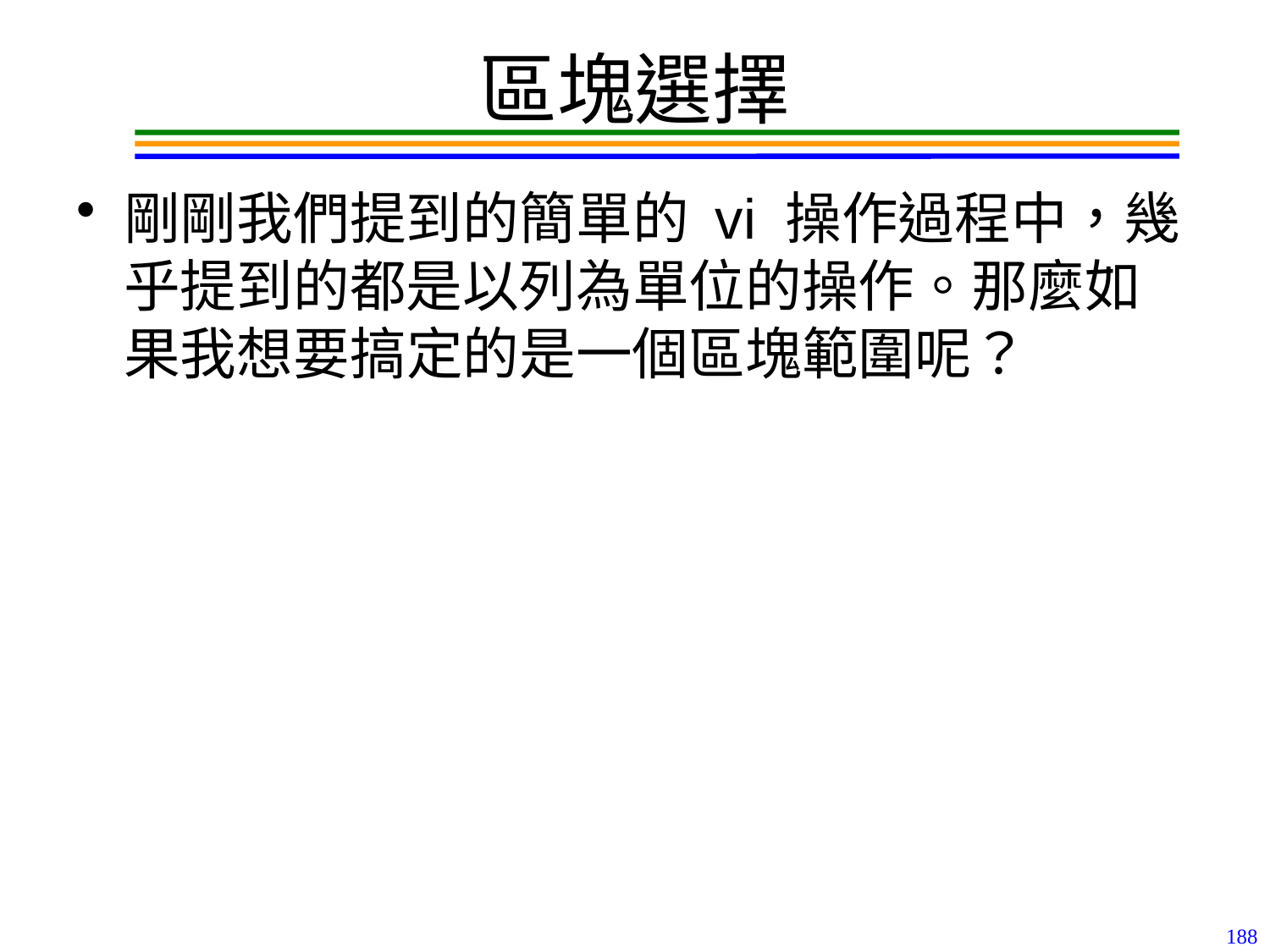

# 區塊選擇
剛剛我們提到的簡單的 vi 操作過程中，幾乎提到的都是以列為單位的操作。那麼如果我想要搞定的是一個區塊範圍呢？

188